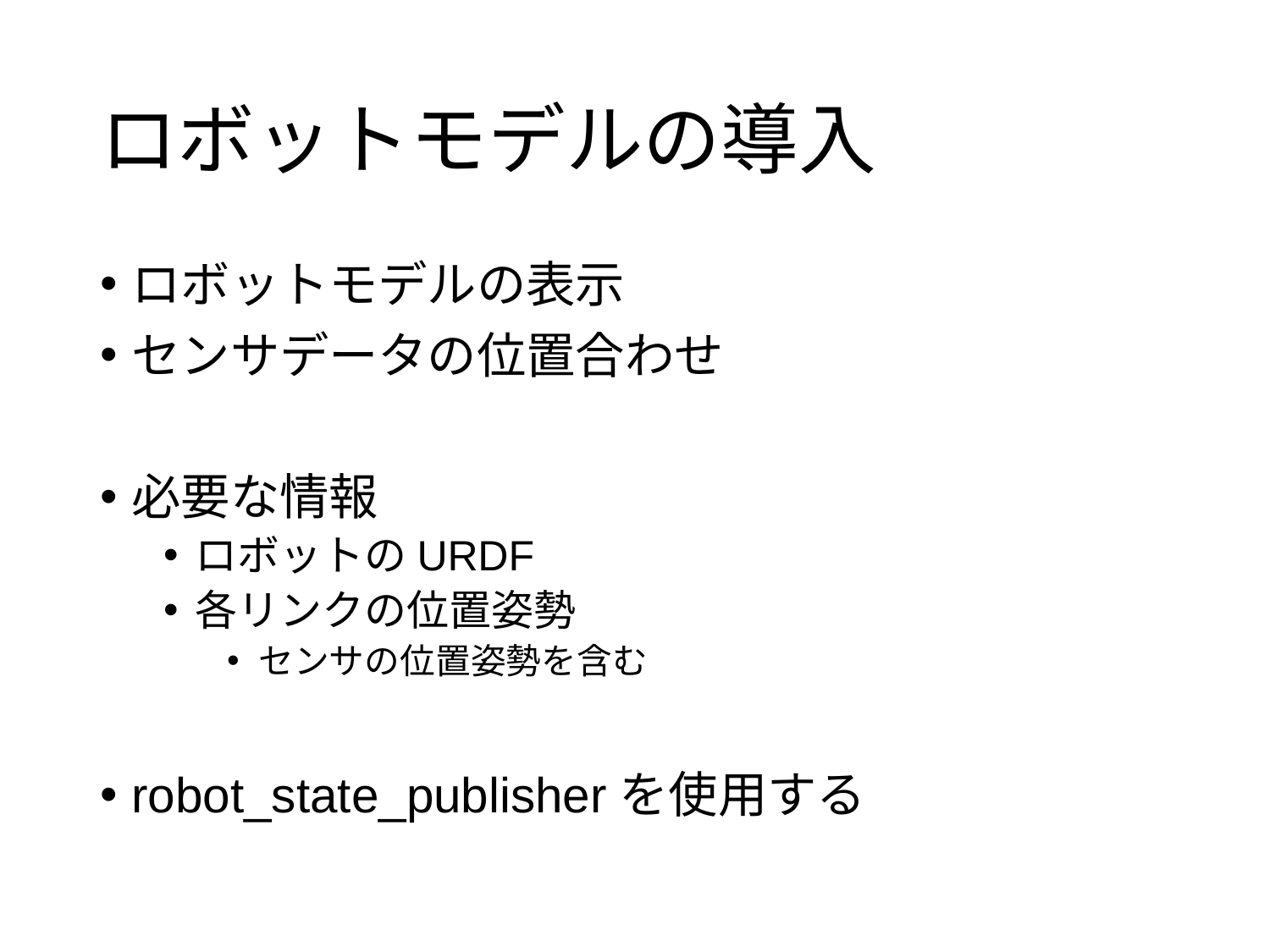

# ロボットモデルの導入
ロボットモデルの表示
センサデータの位置合わせ

必要な情報
ロボットのURDF
各リンクの位置姿勢
センサの位置姿勢を含む

robot_state_publisherを使用する